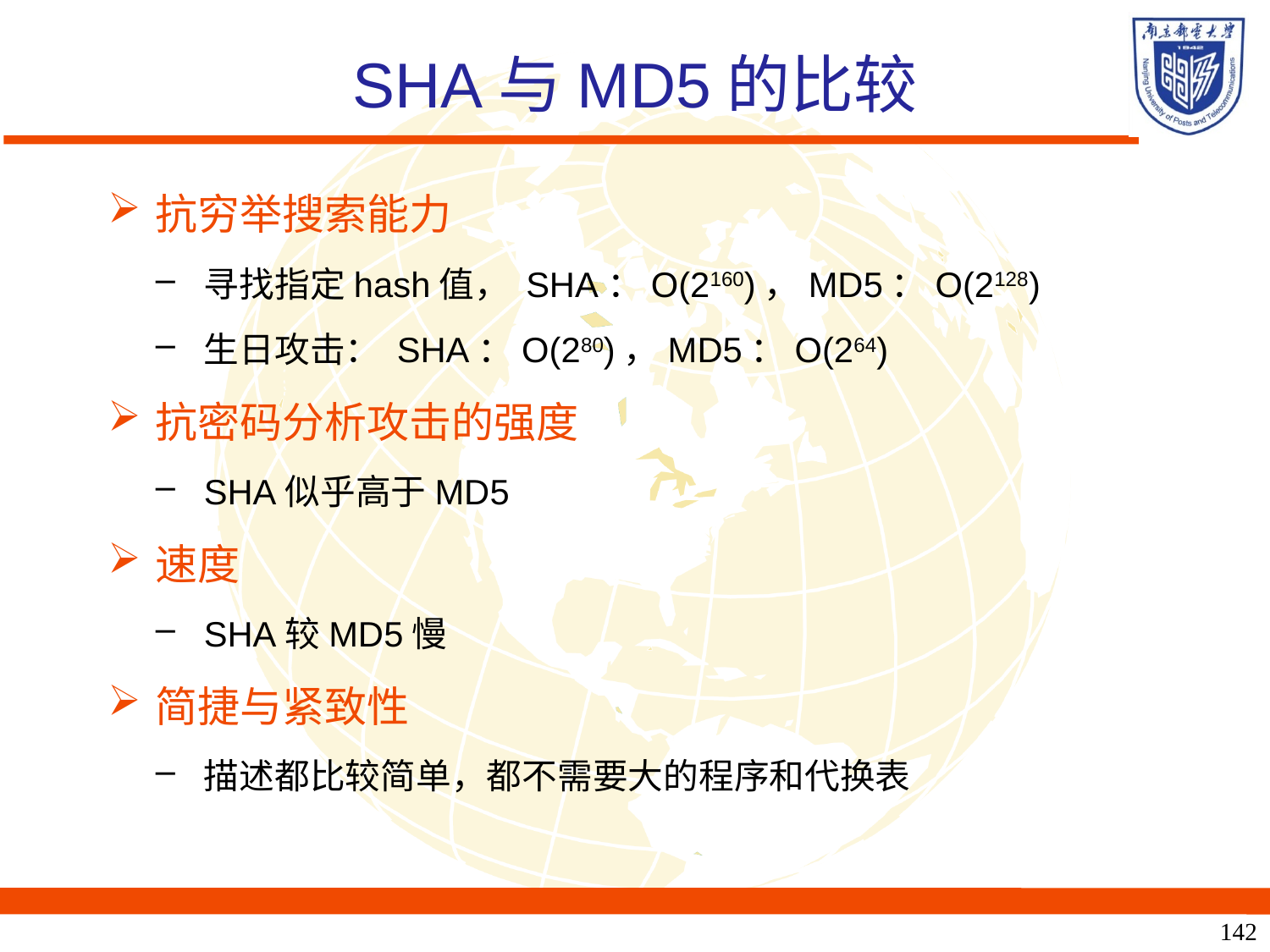

# SHA与MD5的比较
抗穷举搜索能力
寻找指定hash值， SHA：O(2160)，MD5：O(2128)
生日攻击： SHA：O(280)，MD5：O(264)
抗密码分析攻击的强度
SHA似乎高于MD5
速度
SHA较MD5慢
简捷与紧致性
描述都比较简单，都不需要大的程序和代换表
142